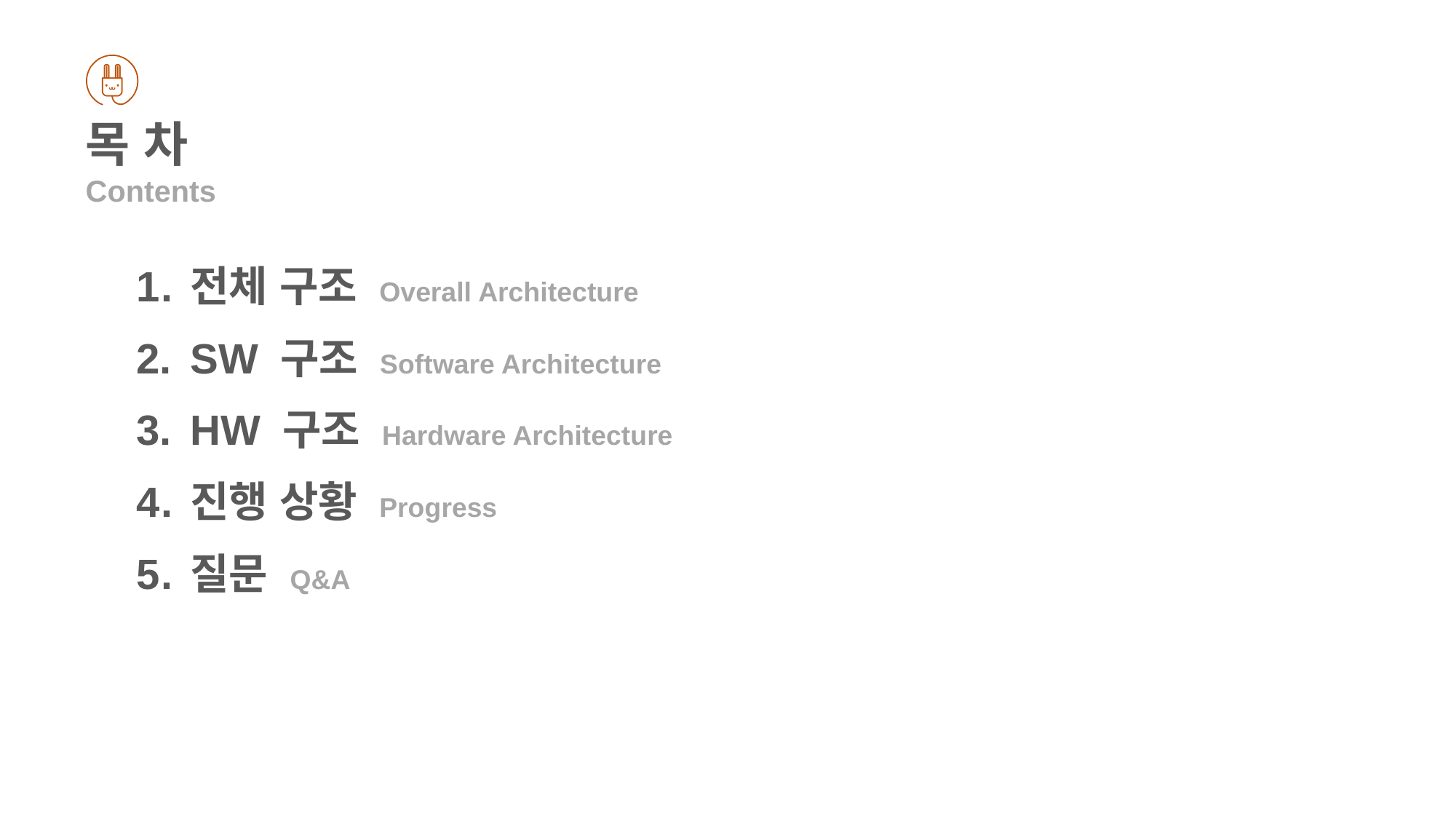

목 차
Contents
전체 구조 Overall Architecture
SW 구조 Software Architecture
HW 구조 Hardware Architecture
진행 상황 Progress
질문 Q&A